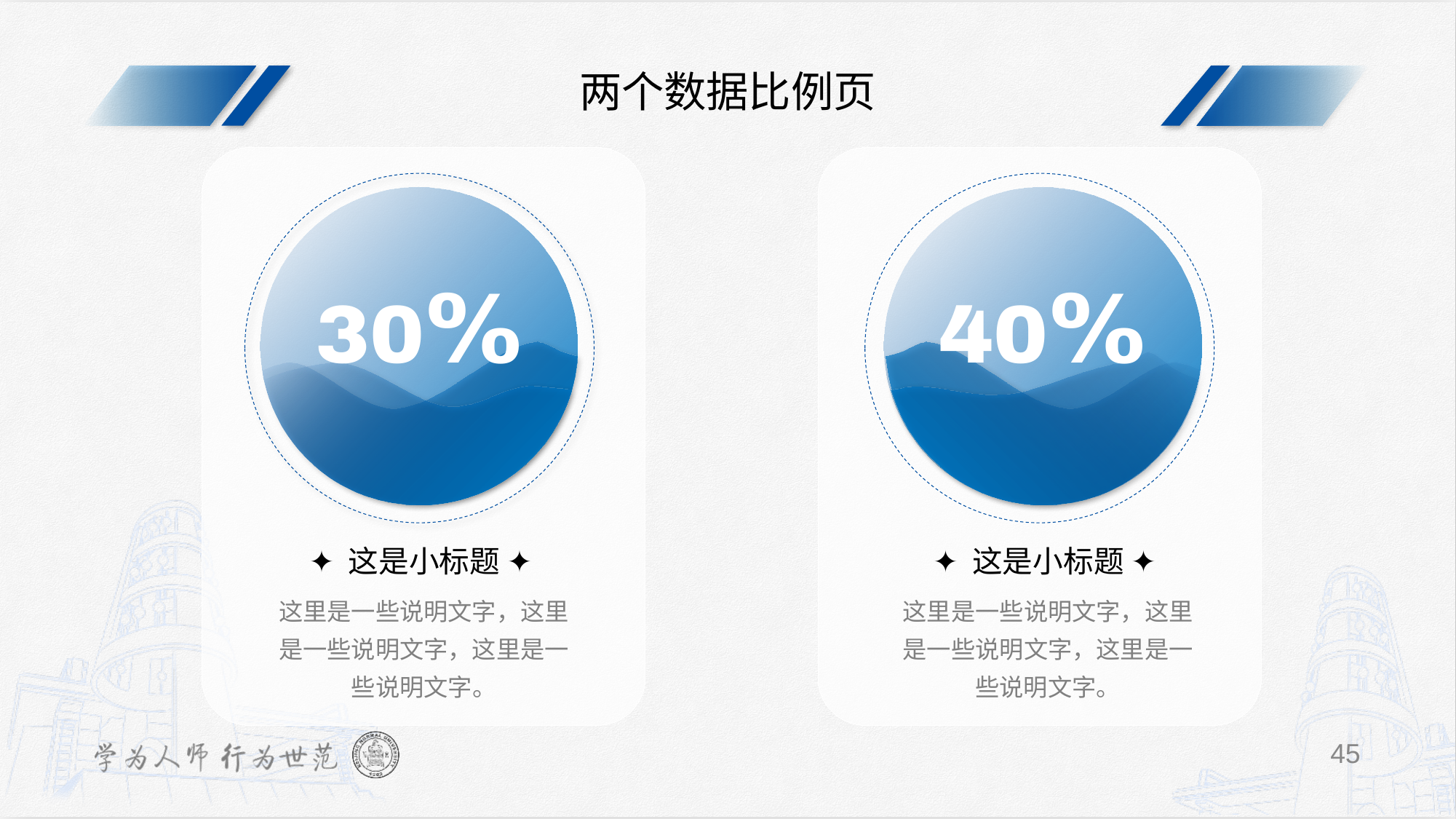

两个数据比例页

30%

40%

✦ 这是小标题 ✦
✦ 这是小标题 ✦
这里是一些说明文字，这里是一些说明文字，这里是一些说明文字。
这里是一些说明文字，这里是一些说明文字，这里是一些说明文字。